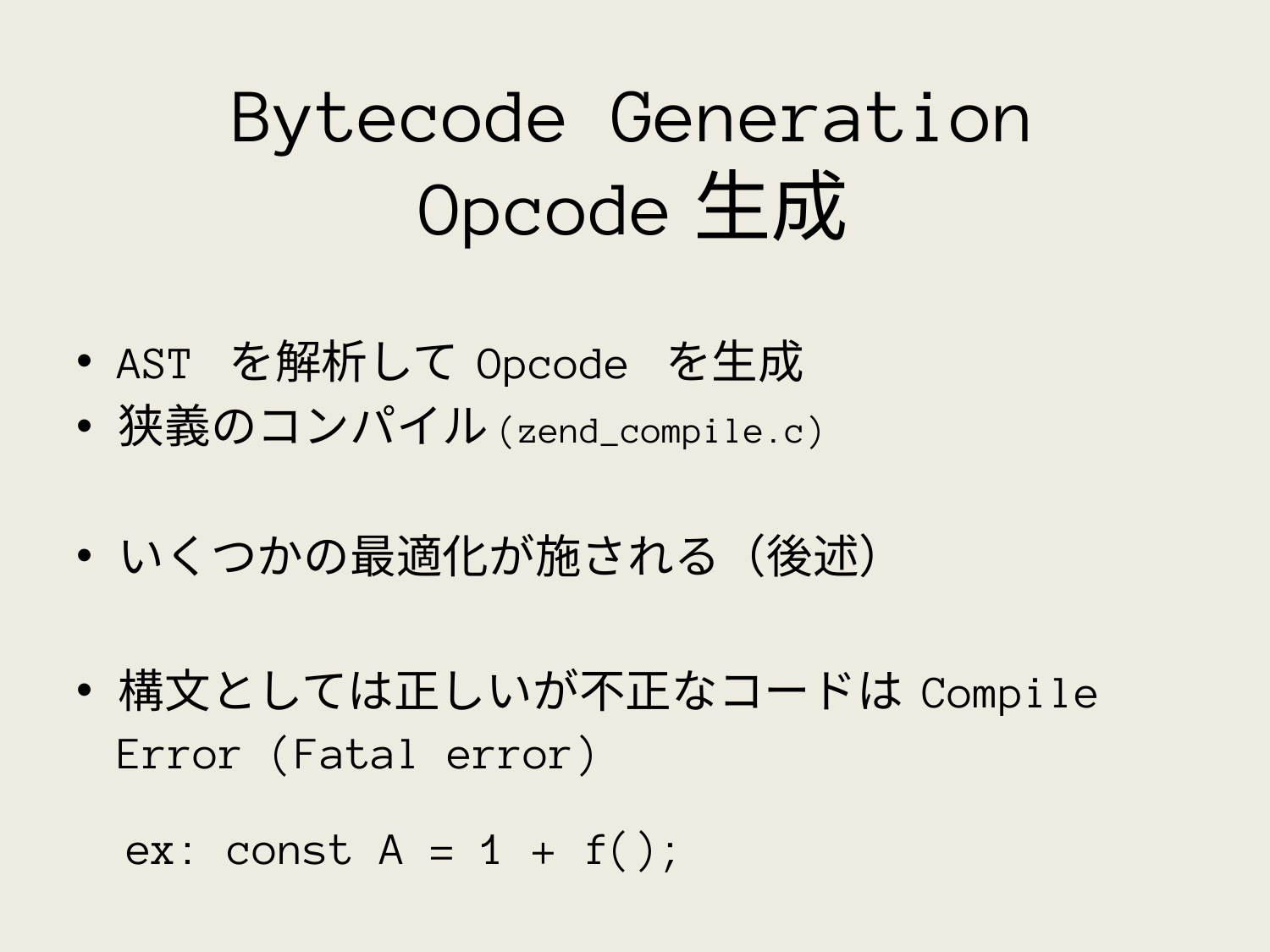

# Bytecode Generation Opcode生成
AST を解析して Opcode を生成
狭義のコンパイル(zend_compile.c)

いくつかの最適化が施される（後述）

構文としては正しいが不正なコードは Compile Error (Fatal error)
  ex: const A = 1 + f();